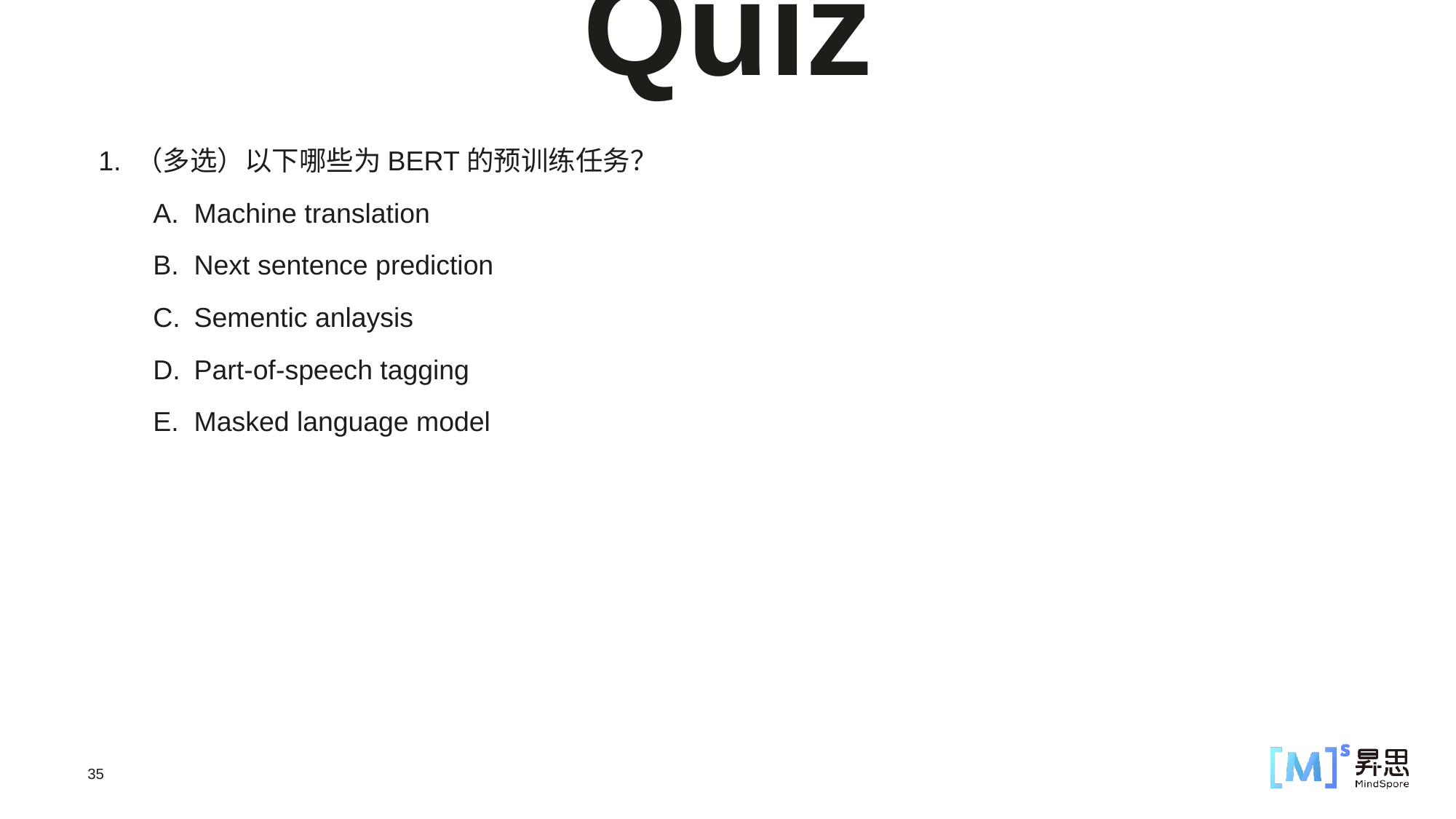

Quiz
1. （多选）以下哪些为BERT的预训练任务？
Machine translation
Next sentence prediction
Sementic anlaysis
Part-of-speech tagging
Masked language model